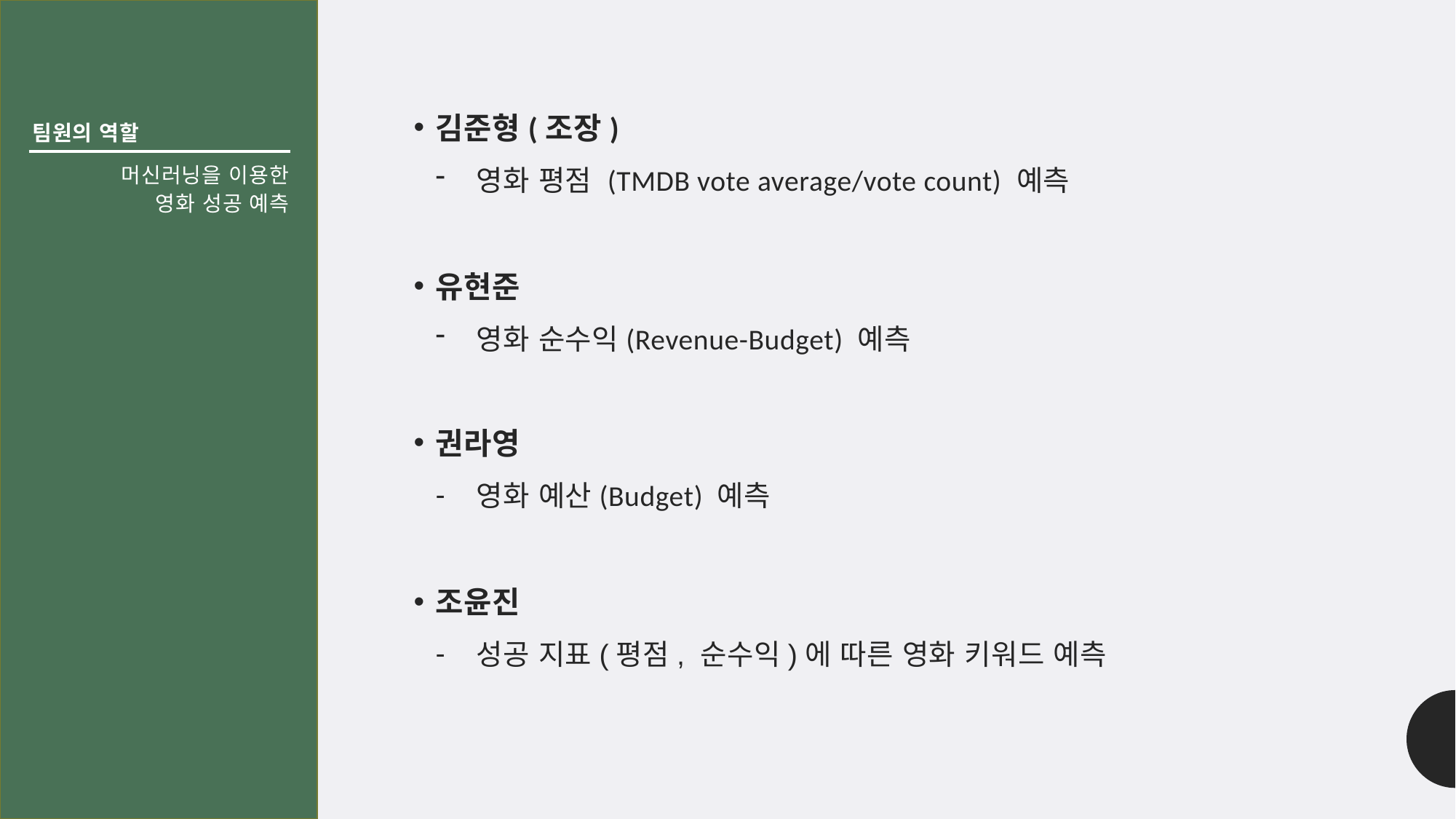

팀원의 역할
김준형(조장)
영화 평점 (TMDB vote average/vote count) 예측

유현준
영화 순수익(Revenue-Budget) 예측

권라영
영화 예산(Budget) 예측

조윤진
성공 지표(평점, 순수익)에 따른 영화 키워드 예측

# 머신러닝을 이용한 영화 성공 예측